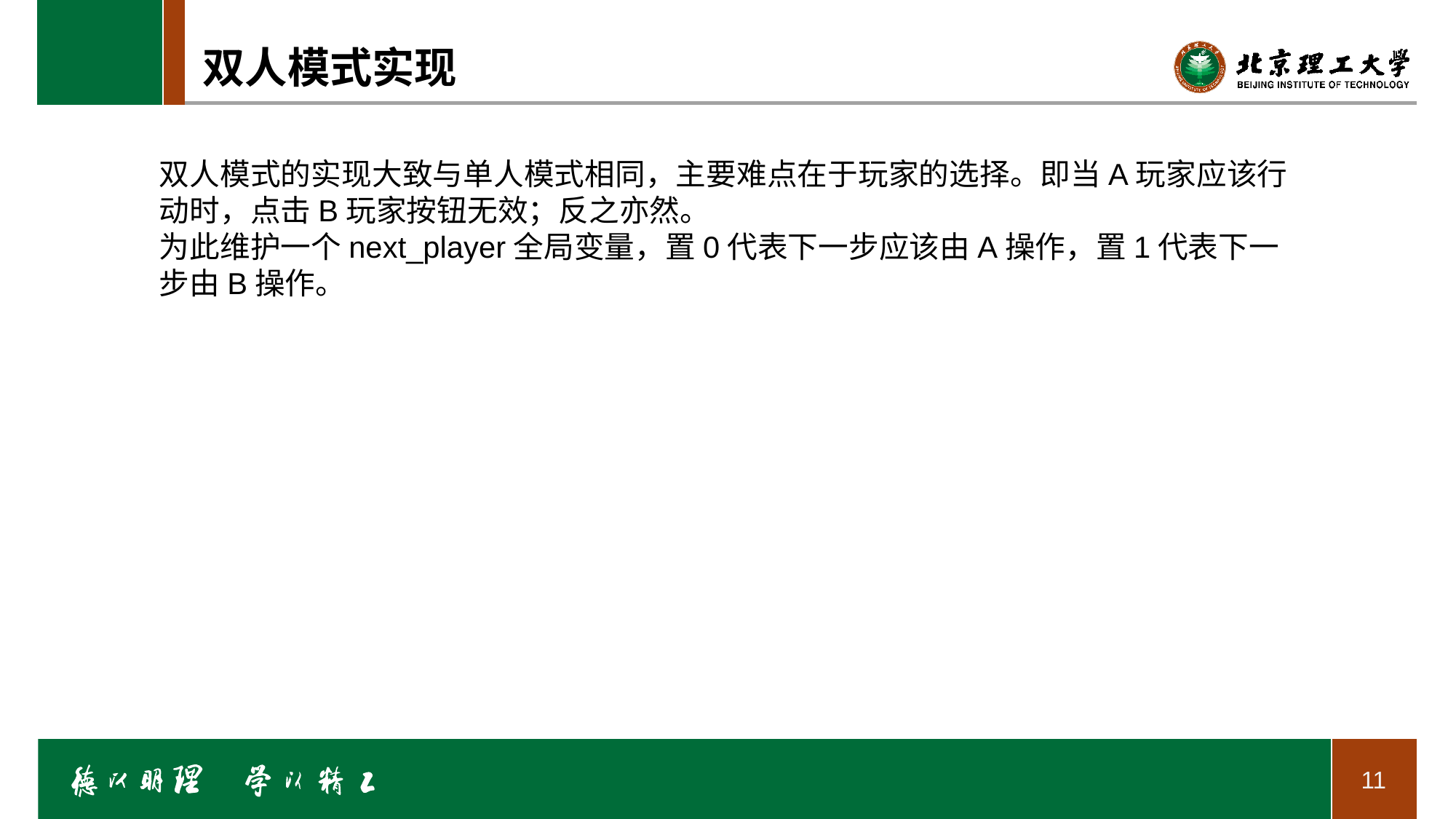

# 双人模式实现
双人模式的实现大致与单人模式相同，主要难点在于玩家的选择。即当A玩家应该行动时，点击B玩家按钮无效；反之亦然。
为此维护一个next_player全局变量，置0代表下一步应该由A操作，置1代表下一步由B操作。